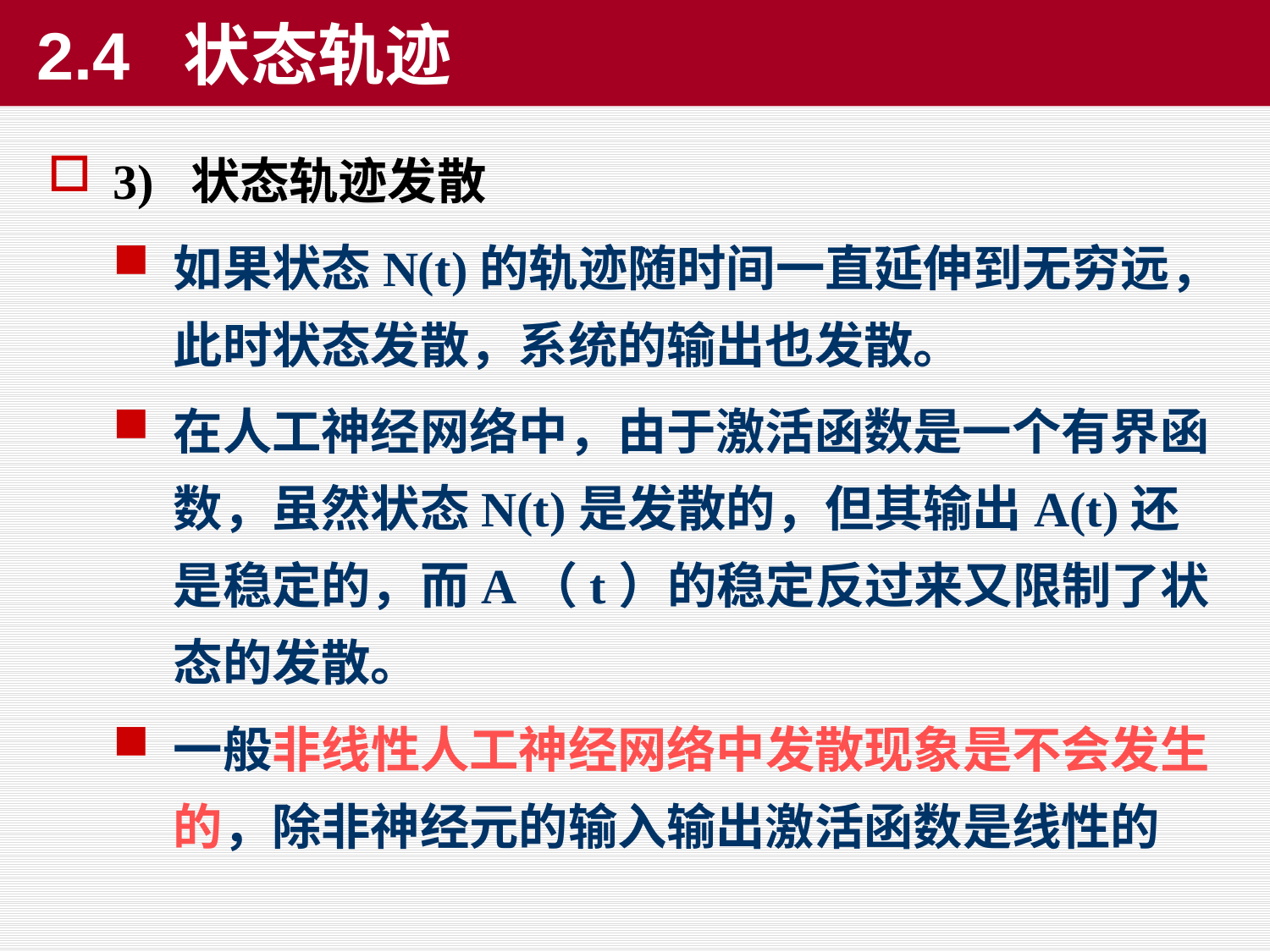

# 2.4  状态轨迹
3)  状态轨迹发散
如果状态N(t)的轨迹随时间一直延伸到无穷远，此时状态发散，系统的输出也发散。
在人工神经网络中，由于激活函数是一个有界函数，虽然状态N(t)是发散的，但其输出A(t)还是稳定的，而A（t）的稳定反过来又限制了状态的发散。
一般非线性人工神经网络中发散现象是不会发生的，除非神经元的输入输出激活函数是线性的